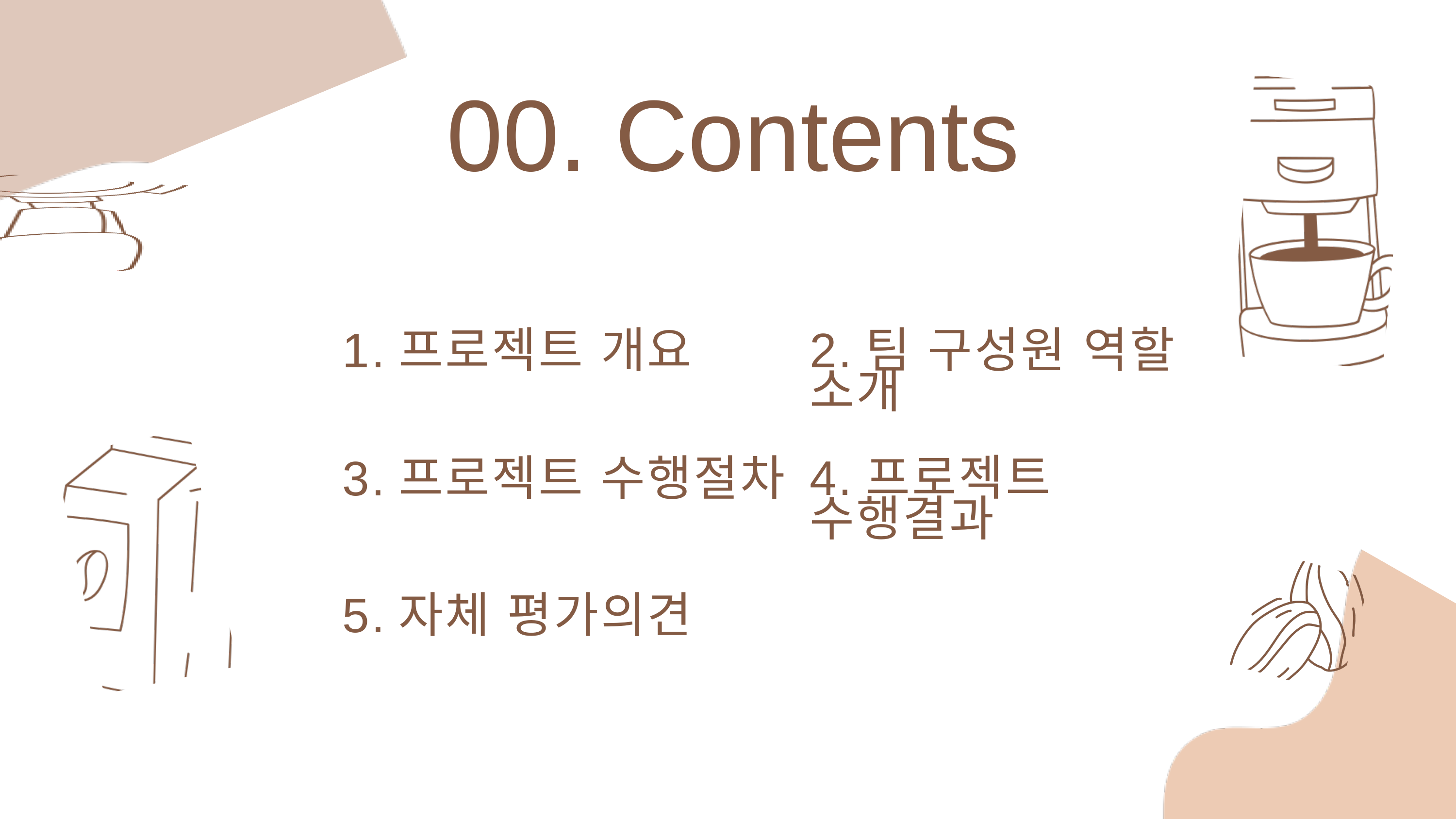

00. Contents
1.프로젝트 개요
2.팀 구성원 역할 소개

3.프로젝트 수행절차
4.프로젝트 수행결과

5.자체 평가의견